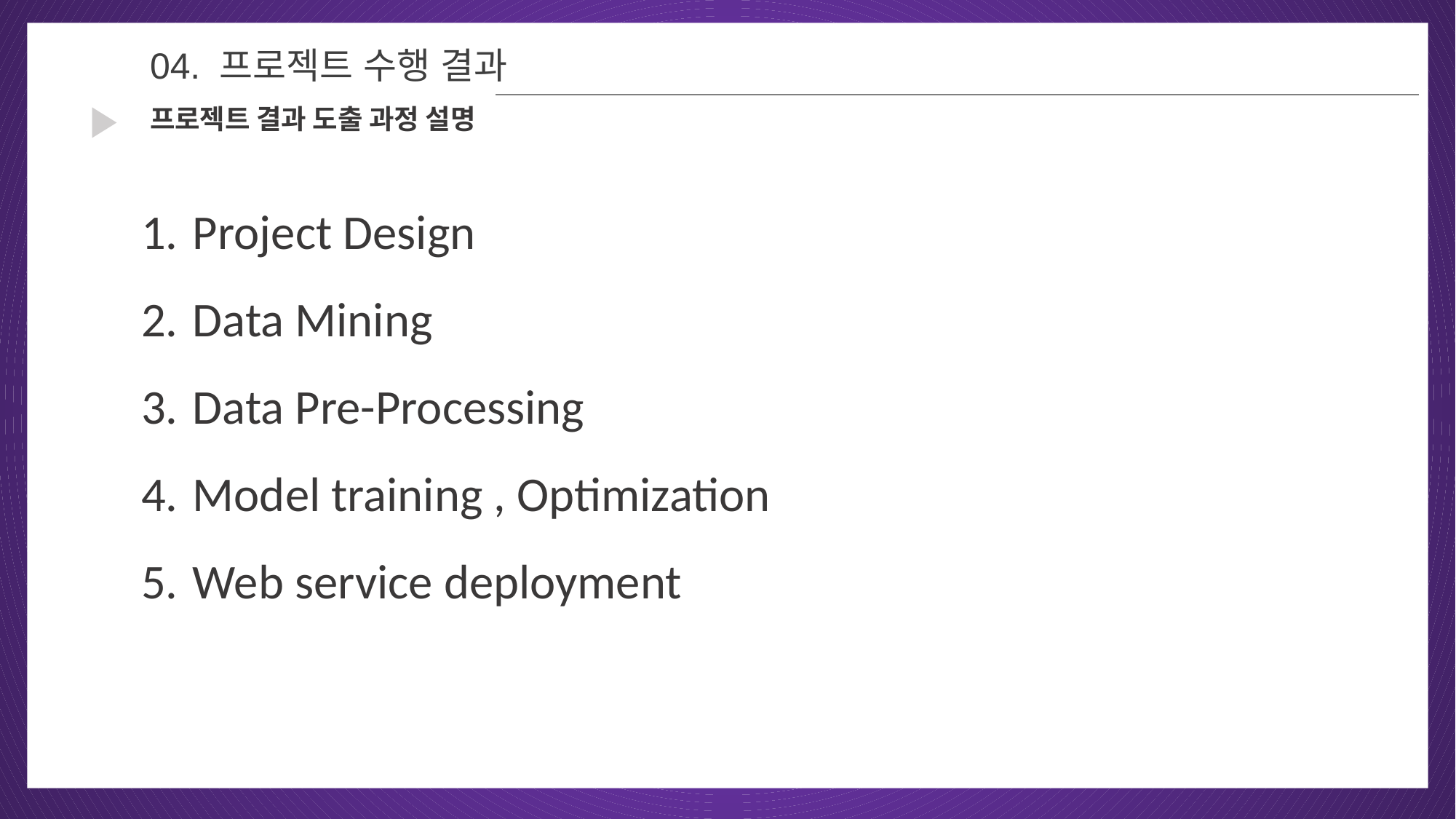

04
04. 프로젝트 수행 결과
▶
프로젝트 결과 도출 과정 설명
Project Design
Data Mining
Data Pre-Processing
Model training , Optimization
Web service deployment